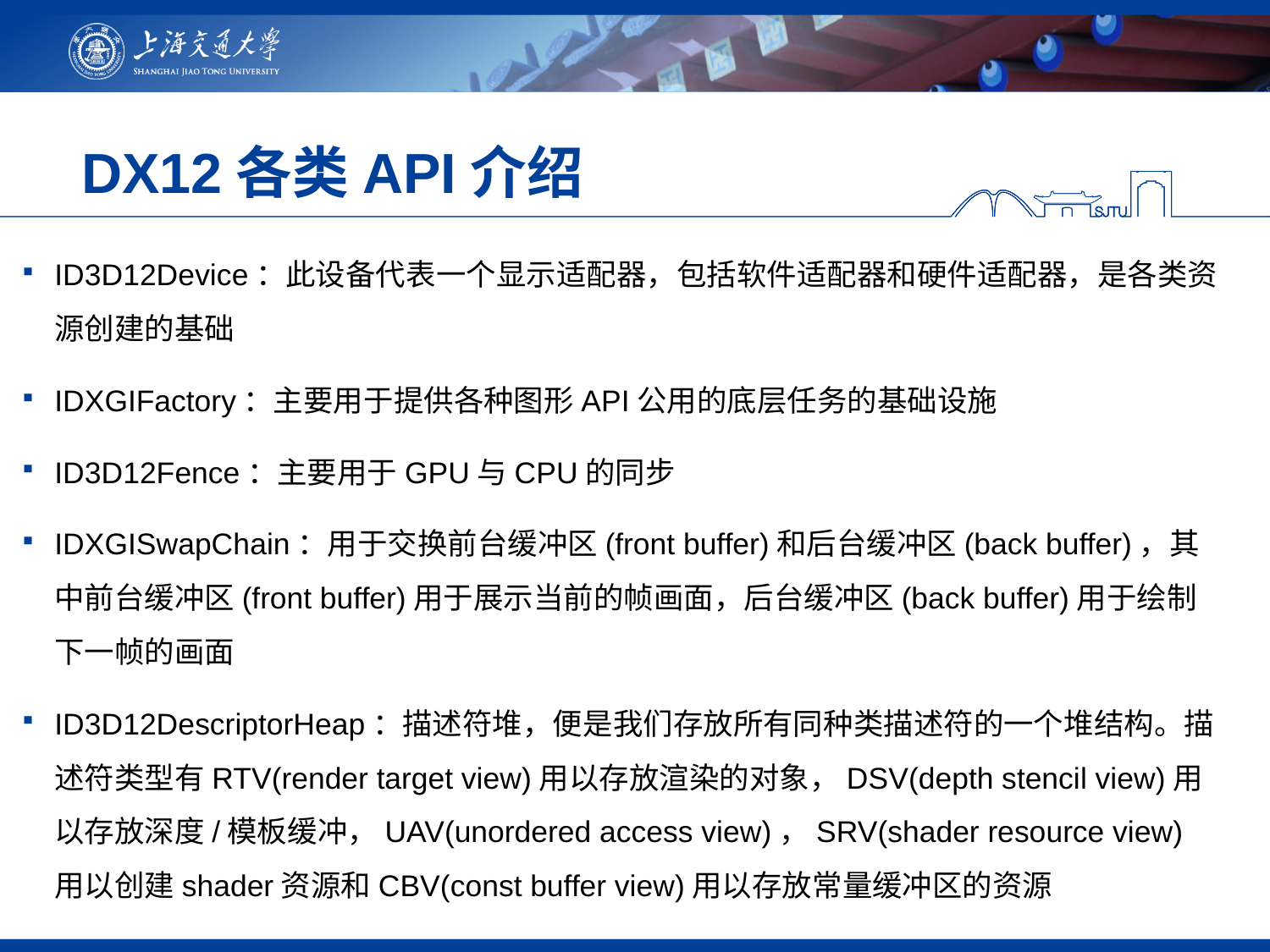

# DX12各类API介绍
ID3D12Device：此设备代表一个显示适配器，包括软件适配器和硬件适配器，是各类资源创建的基础
IDXGIFactory：主要用于提供各种图形API公用的底层任务的基础设施
ID3D12Fence：主要用于GPU与CPU的同步
IDXGISwapChain：用于交换前台缓冲区(front buffer)和后台缓冲区(back buffer)，其中前台缓冲区(front buffer)用于展示当前的帧画面，后台缓冲区(back buffer)用于绘制下一帧的画面
ID3D12DescriptorHeap：描述符堆，便是我们存放所有同种类描述符的一个堆结构。描述符类型有RTV(render target view)用以存放渲染的对象，DSV(depth stencil view)用以存放深度/模板缓冲，UAV(unordered access view)，SRV(shader resource view)用以创建shader资源和CBV(const buffer view)用以存放常量缓冲区的资源